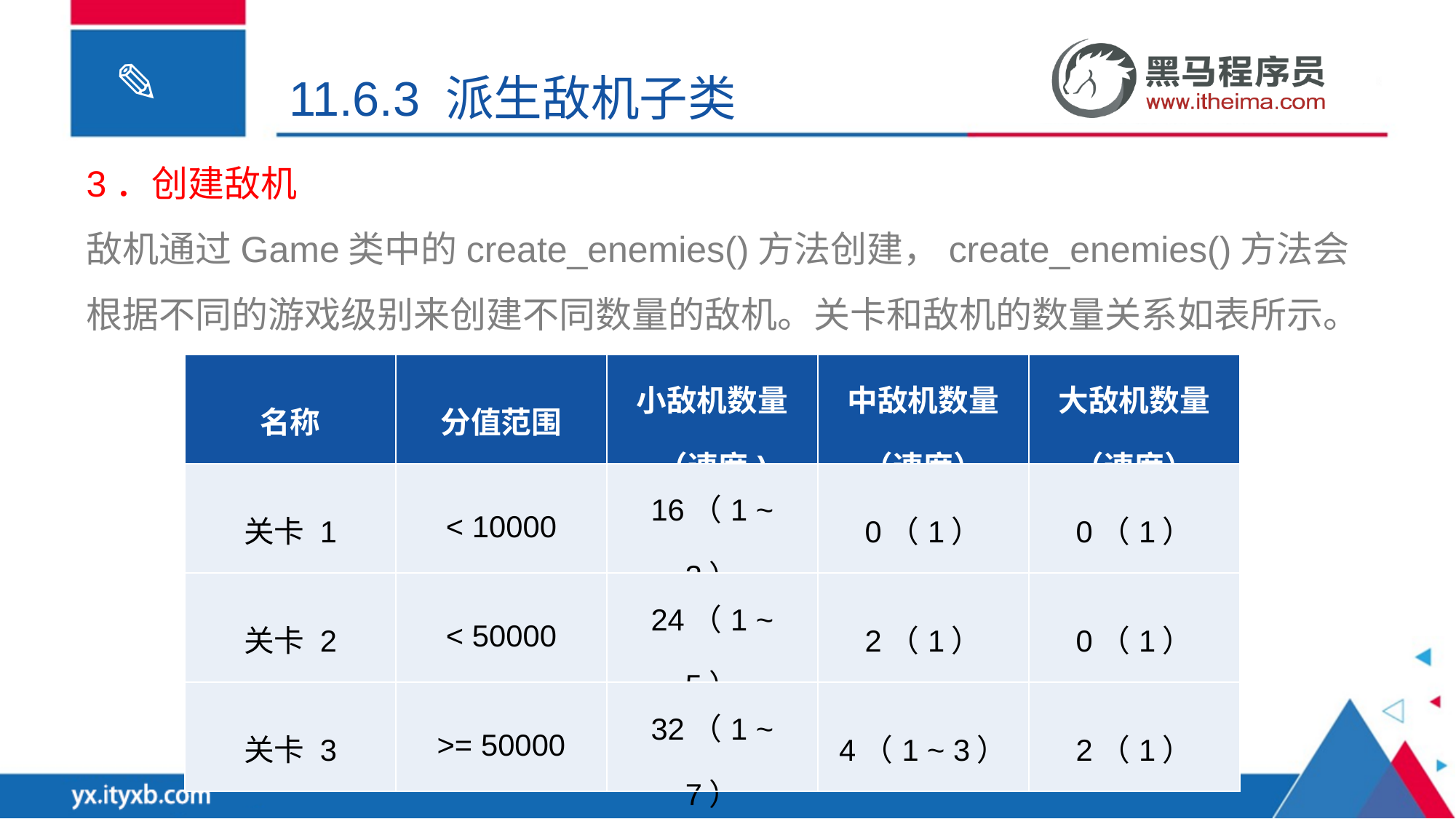

11.6.3 派生敌机子类
3．创建敌机
敌机通过Game类中的create_enemies()方法创建，create_enemies()方法会根据不同的游戏级别来创建不同数量的敌机。关卡和敌机的数量关系如表所示。
| 名称 | 分值范围 | 小敌机数量 （速度) | 中敌机数量（速度） | 大敌机数量（速度） |
| --- | --- | --- | --- | --- |
| 关卡 1 | < 10000 | 16（1 ~ 3） | 0（1） | 0（1） |
| 关卡 2 | < 50000 | 24（1 ~ 5） | 2（1） | 0（1） |
| 关卡 3 | >= 50000 | 32（1 ~ 7） | 4（1 ~ 3） | 2（1） |